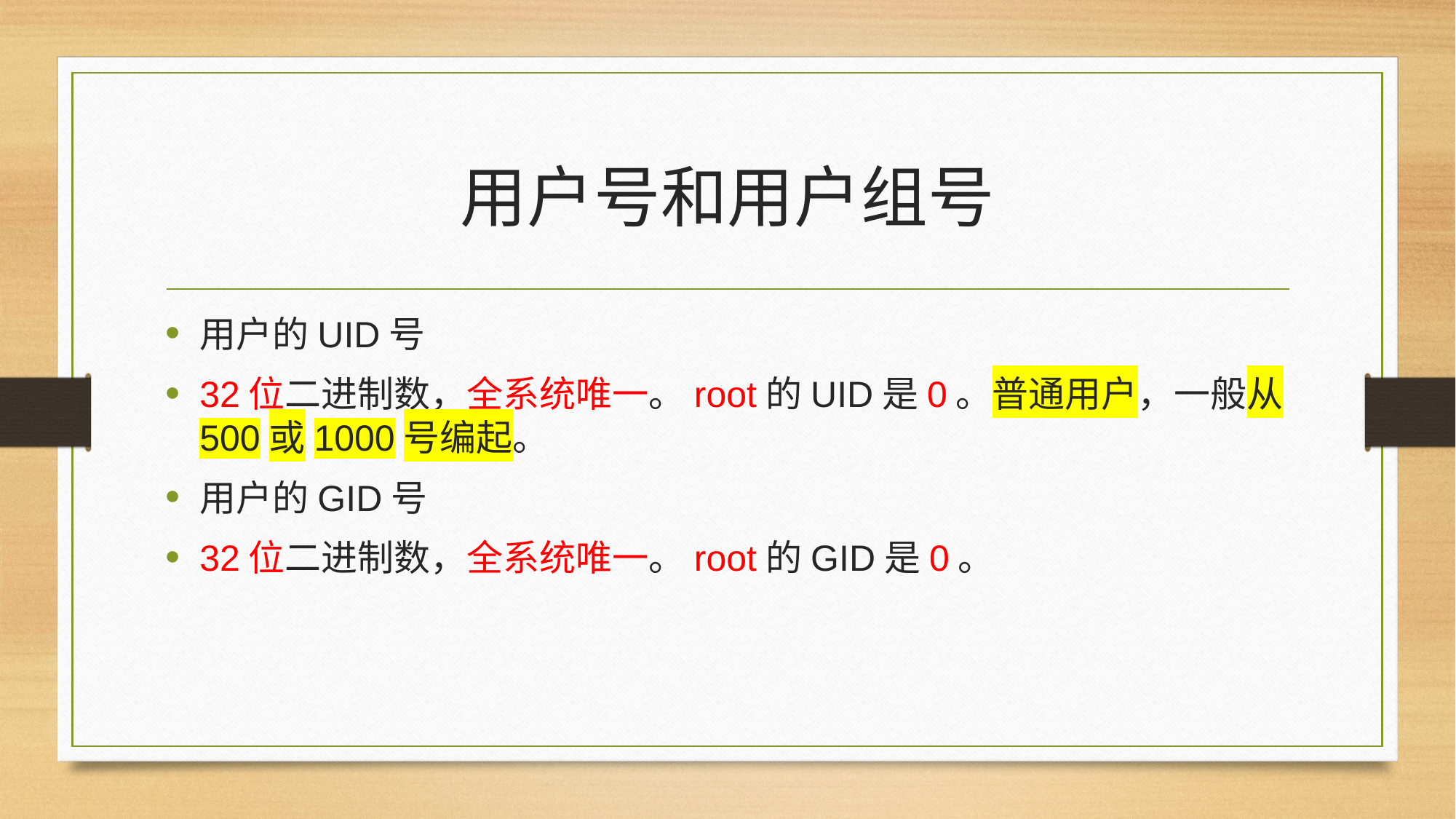

# 用户号和用户组号
用户的UID号
32位二进制数，全系统唯一。root的UID是0。普通用户，一般从500或1000号编起。
用户的GID号
32位二进制数，全系统唯一。root的GID是0。